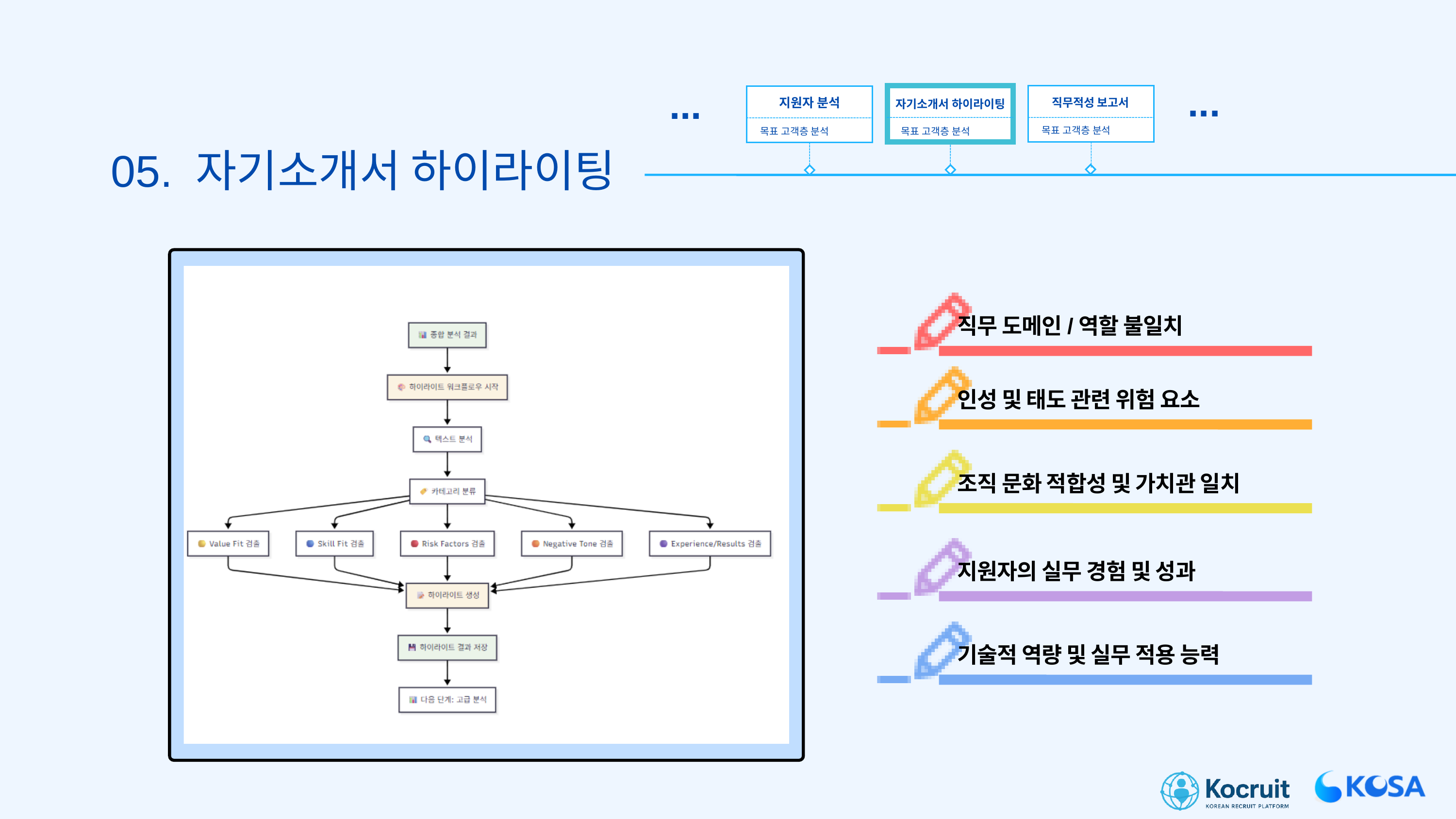

...
...

지원자 분석
직무적성 보고서
자기소개서 하이라이팅

목표 고객층 분석
목표 고객층 분석
목표 고객층 분석
05. 자기소개서 하이라이팅

직무 도메인/역할 불일치

인성 및 태도 관련 위험 요소

조직 문화 적합성 및 가치관 일치

지원자의 실무 경험 및 성과

기술적 역량 및 실무 적용 능력